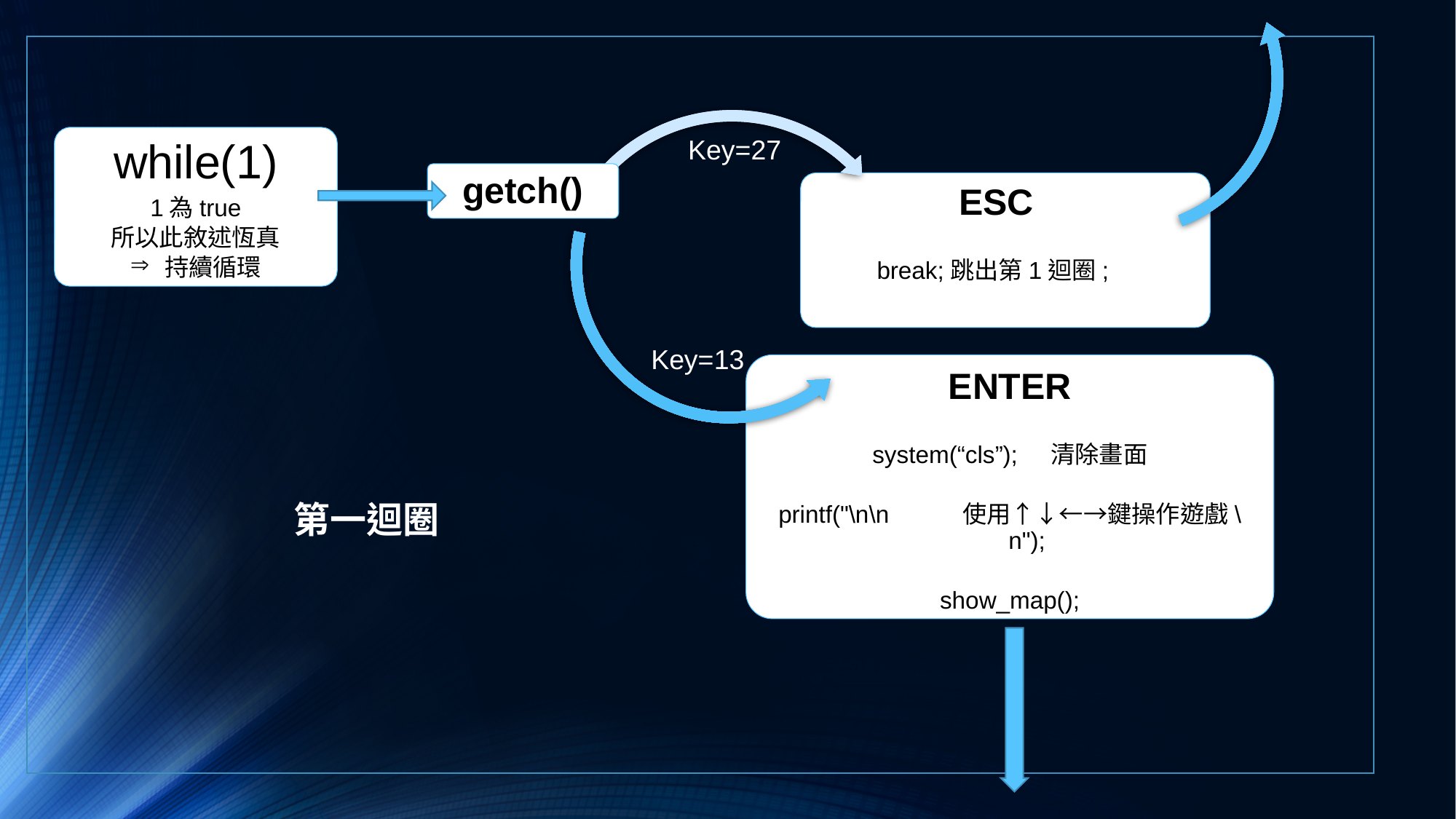

while(1)
1為true
所以此敘述恆真
持續循環
Key=27

getch()

ESC

break;跳出第1迴圈;

Key=13

ENTER

system(“cls”);    清除畫面

printf("\n\n          使用↑↓←→鍵操作遊戲\n");

show_map();

第一迴圈